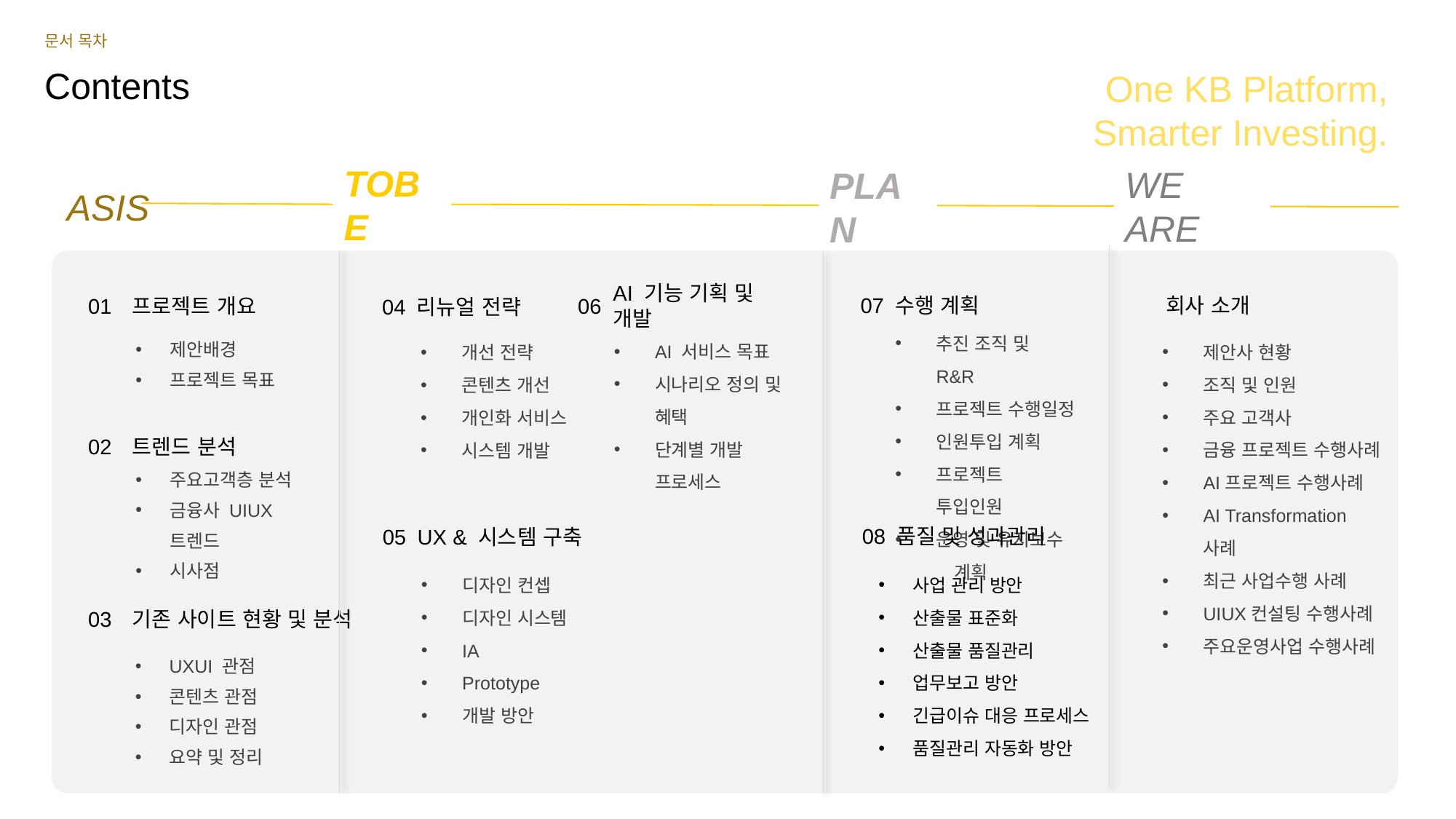

문서 목차
Contents
One KB Platform,
Smarter Investing.
TOBE
WE ARE
PLAN
ASIS

수행 계획
07
회사 소개
제안사 현황
조직 및 인원
주요 고객사
금융 프로젝트 수행사례
AI프로젝트 수행사례
AI Transformation 사례
최근 사업수행 사례
UIUX컨설팅 수행사례
주요운영사업 수행사례

01
프로젝트 개요
AI 기능 기획 및 개발
06
리뉴얼 전략
04
추진 조직 및 R&R
프로젝트 수행일정
인원투입 계획
프로젝트　투입인원
운영 및 유지보수　계획

제안배경
프로젝트 목표
AI 서비스 목표
시나리오 정의 및 혜택
단계별 개발 프로세스

개선 전략
콘텐츠 개선
개인화 서비스
시스템 개발

02
트렌드 분석
주요고객층 분석
금융사 UIUX 트렌드
시사점
품질 및 성과관리
08
UX & 시스템 구축
05
디자인 컨셉
디자인 시스템
IA
Prototype
개발 방안

사업 관리 방안
산출물 표준화
산출물 품질관리
업무보고 방안
긴급이슈 대응 프로세스
품질관리 자동화 방안
03
기존 사이트 현황 및 분석
UXUI 관점
콘텐츠 관점
디자인 관점
요약 및 정리